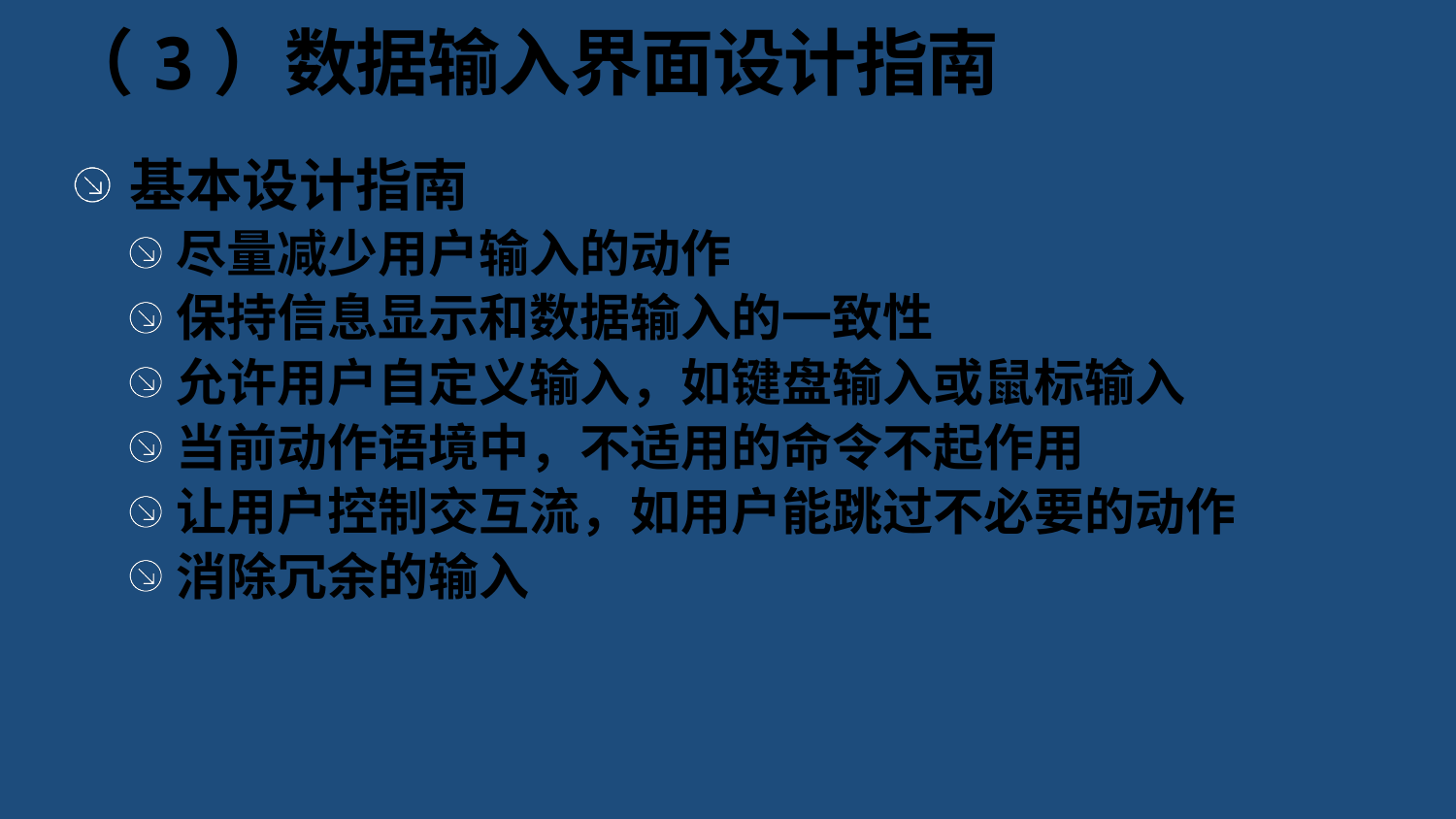

# （3）数据输入界面设计指南
基本设计指南
尽量减少用户输入的动作
保持信息显示和数据输入的一致性
允许用户自定义输入，如键盘输入或鼠标输入
当前动作语境中，不适用的命令不起作用
让用户控制交互流，如用户能跳过不必要的动作
消除冗余的输入